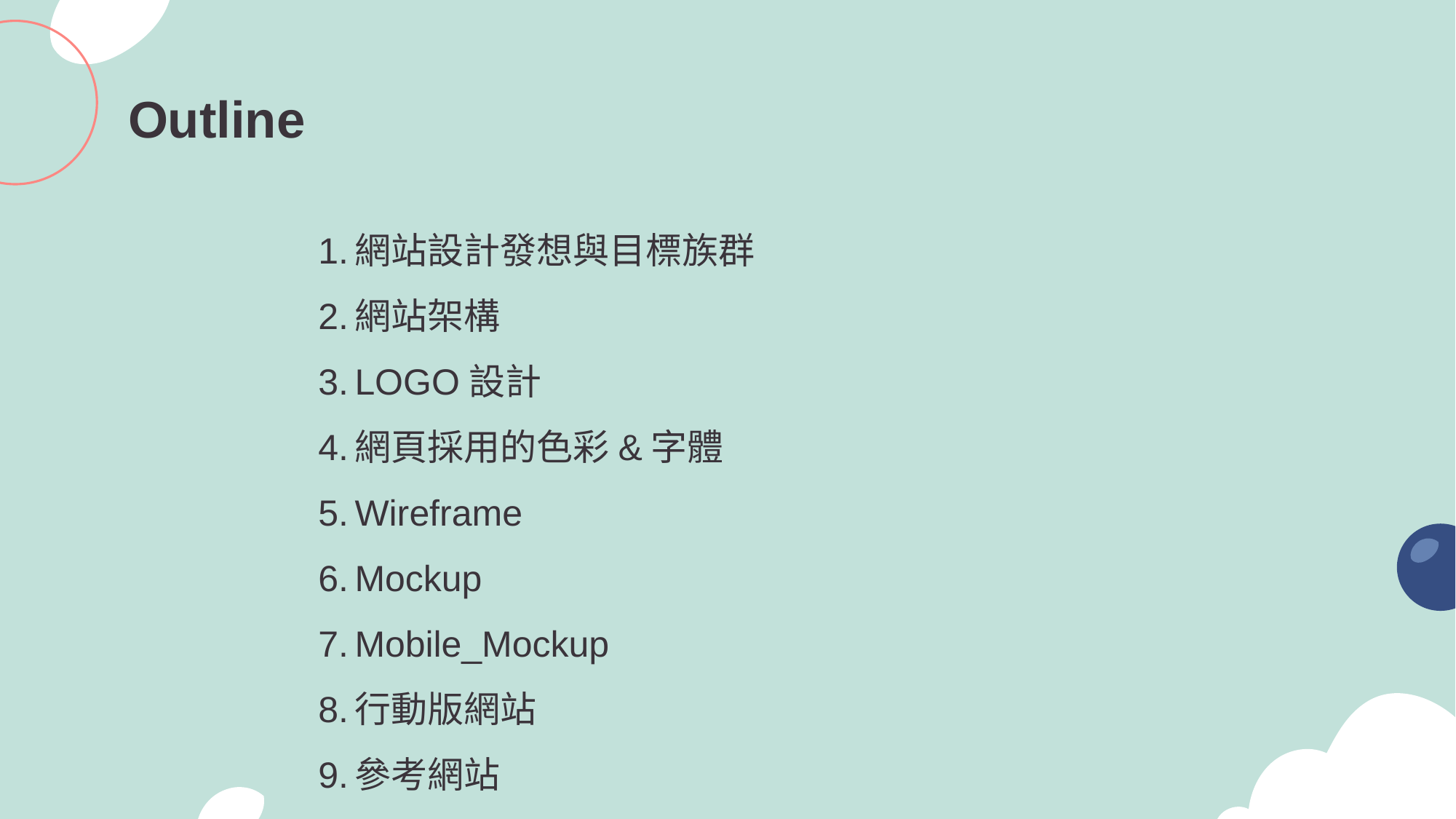

# Outline
網站設計發想與目標族群
網站架構
LOGO設計
網頁採用的色彩&字體
Wireframe
Mockup
Mobile_Mockup
行動版網站
參考網站